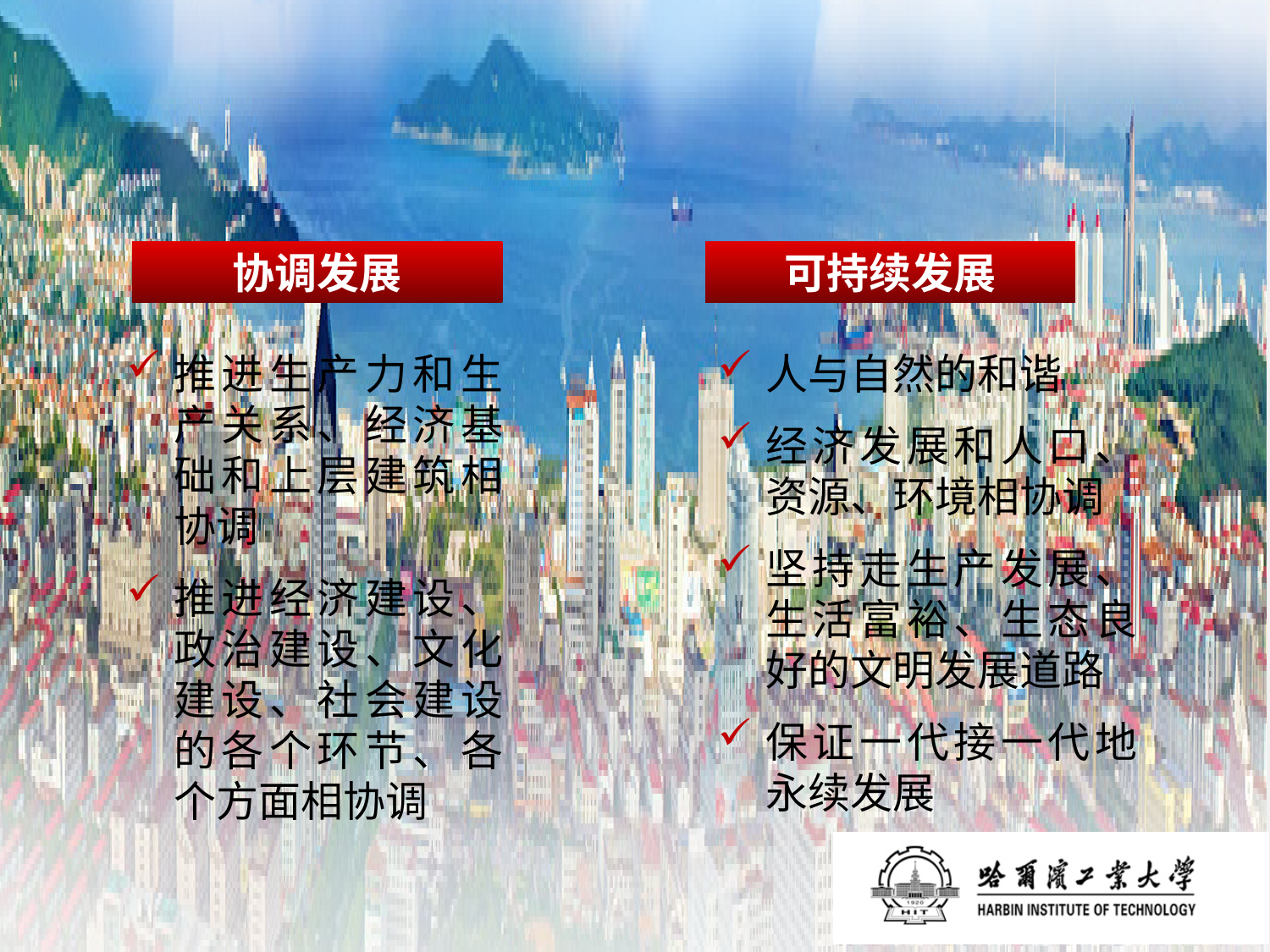

协调发展
可持续发展
推进生产力和生产关系、经济基础和上层建筑相协调
推进经济建设、政治建设、文化建设、社会建设的各个环节、各个方面相协调
人与自然的和谐
经济发展和人口、资源、环境相协调
坚持走生产发展、生活富裕、生态良好的文明发展道路
保证一代接一代地永续发展